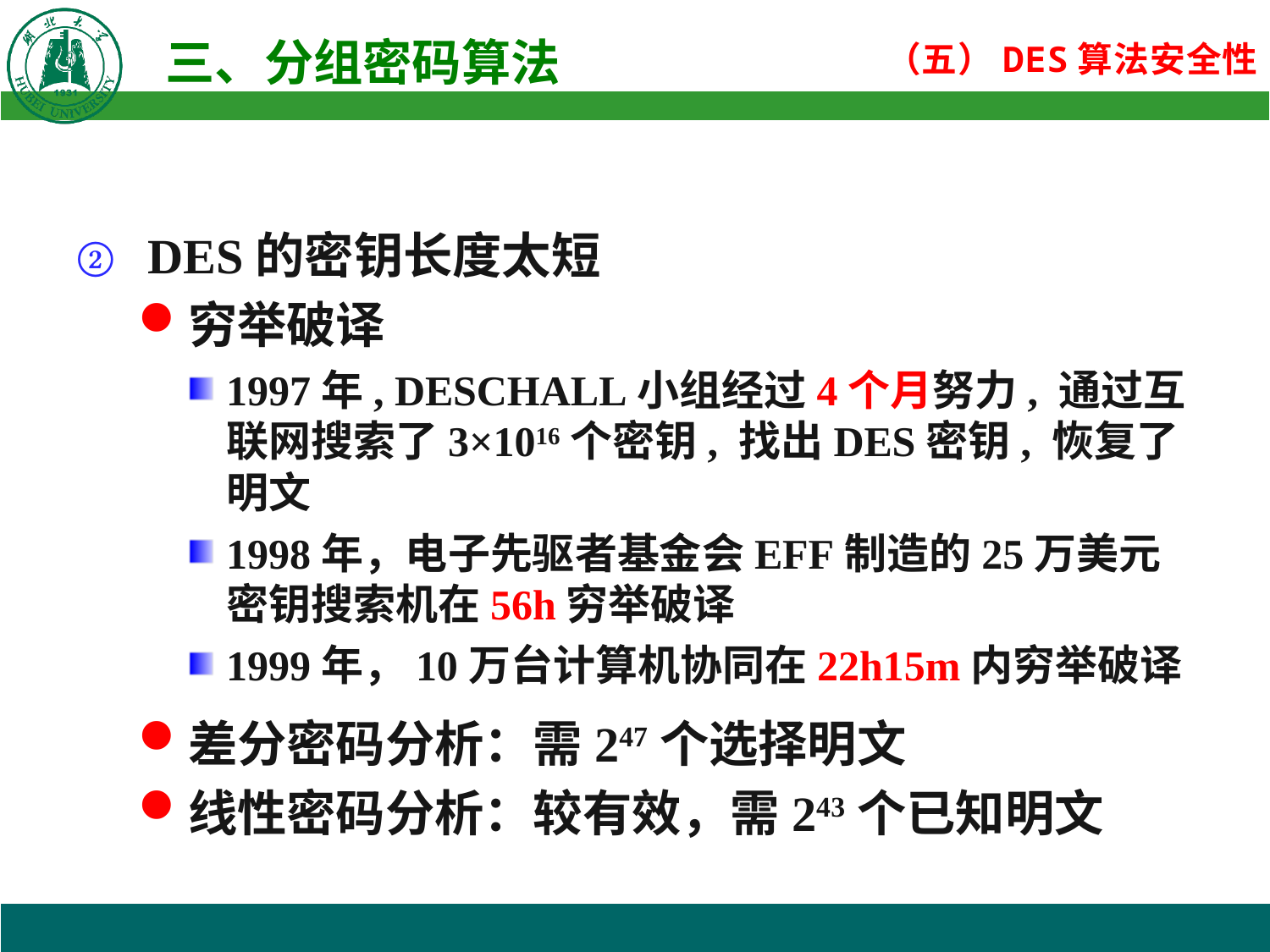

DES的密钥长度太短
穷举破译
1997年, DESCHALL小组经过4个月努力, 通过互联网搜索了3×1016个密钥, 找出DES密钥, 恢复了明文
1998年，电子先驱者基金会EFF制造的25万美元密钥搜索机在56h穷举破译
1999年，10万台计算机协同在22h15m内穷举破译
差分密码分析：需247个选择明文
线性密码分析：较有效，需243个已知明文